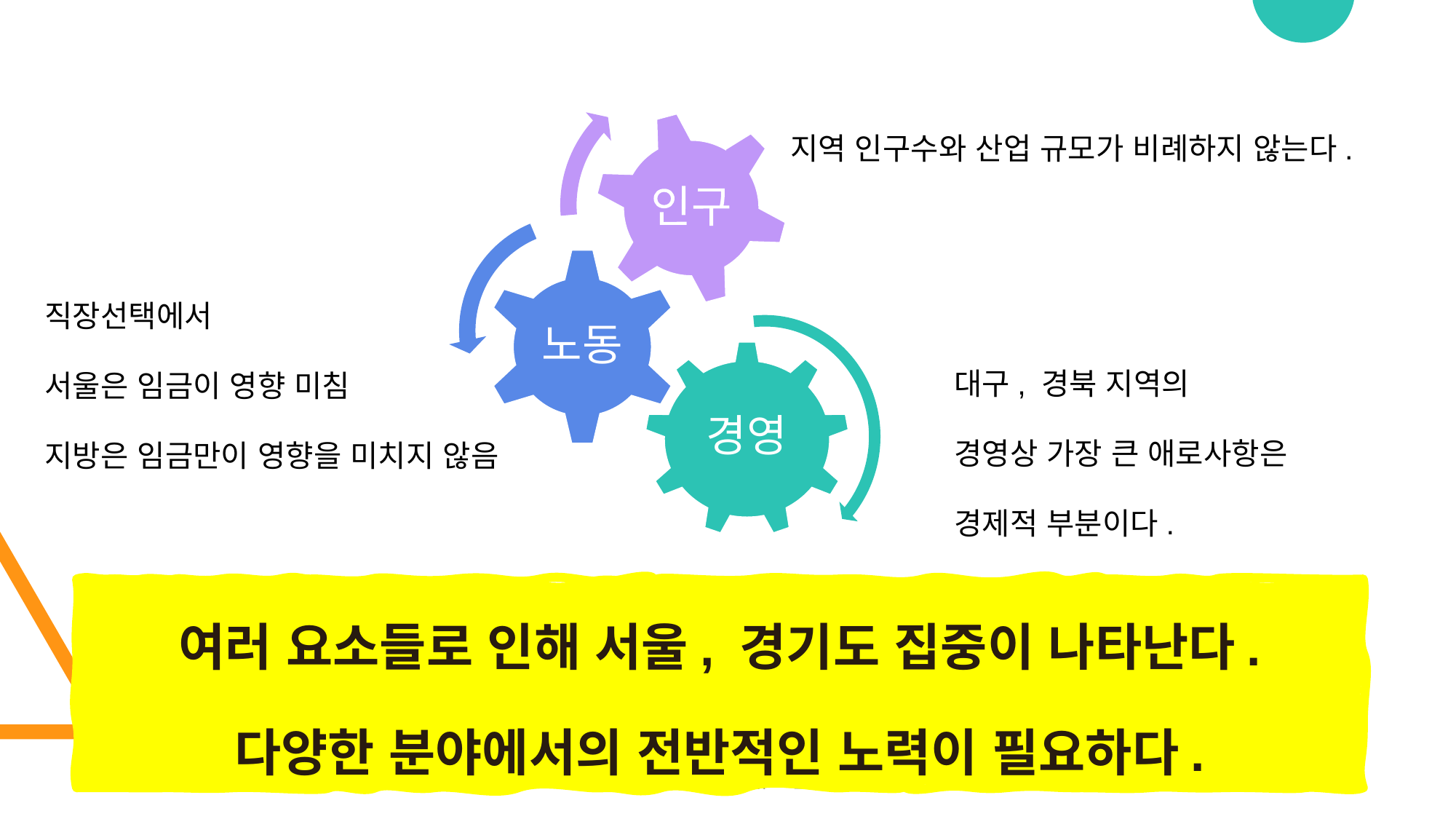

경영
노동
인구
지역 인구수와 산업 규모가 비례하지 않는다.
직장선택에서
서울은 임금이 영향 미침
지방은 임금만이 영향을 미치지 않음
대구, 경북 지역의
경영상 가장 큰 애로사항은
경제적 부분이다.
여러 요소들로 인해 서울, 경기도 집중이 나타난다.
다양한 분야에서의 전반적인 노력이 필요하다.
2024/01/30
지역별 IT 산업 규모 분석
46